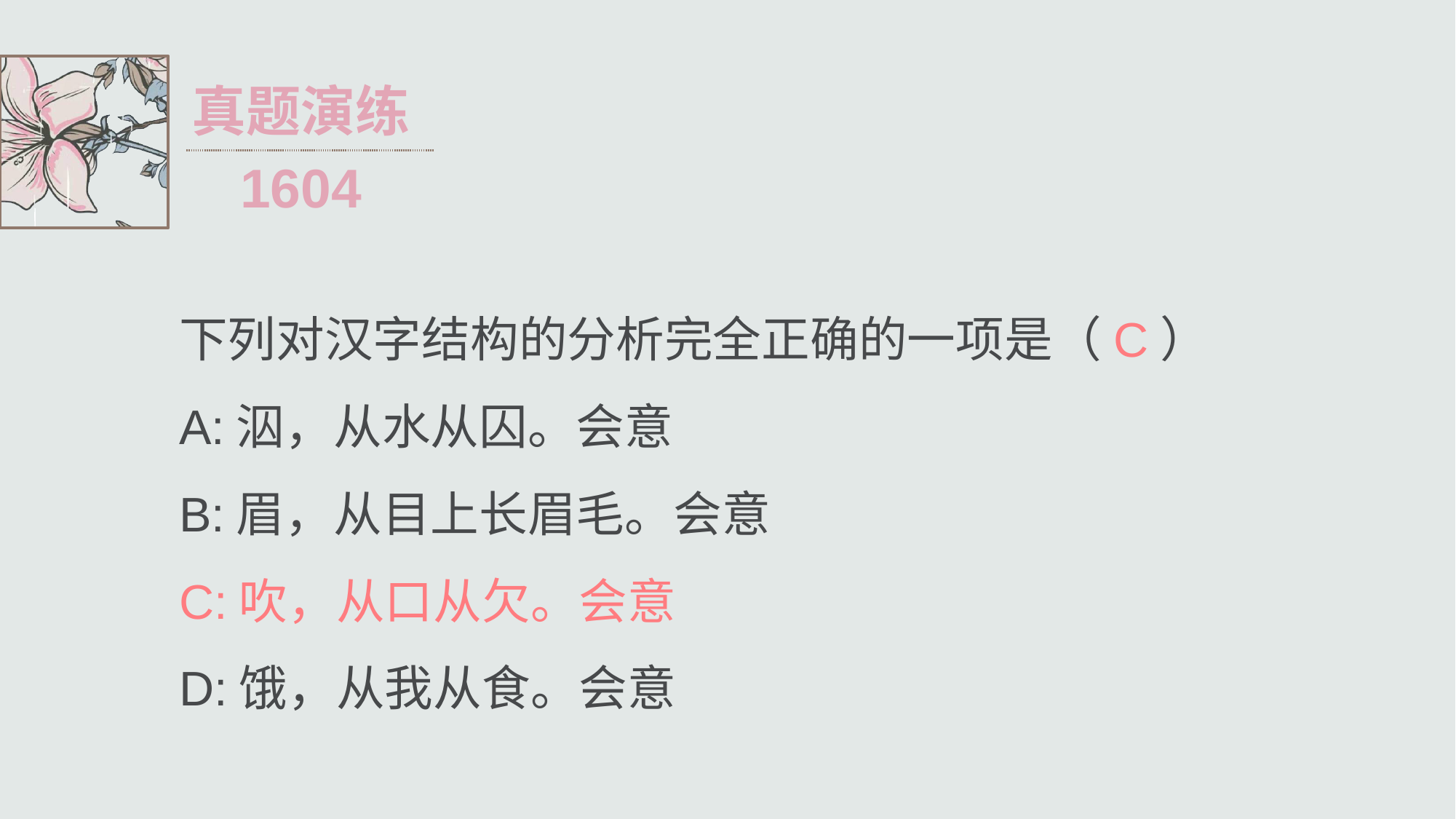

真题演练
1604
下列对汉字结构的分析完全正确的一项是（C）
A:泅，从水从囚。会意
B:​眉，从目上长眉毛。会意
C:吹，从口从欠。会意
D:饿，从我从食。会意